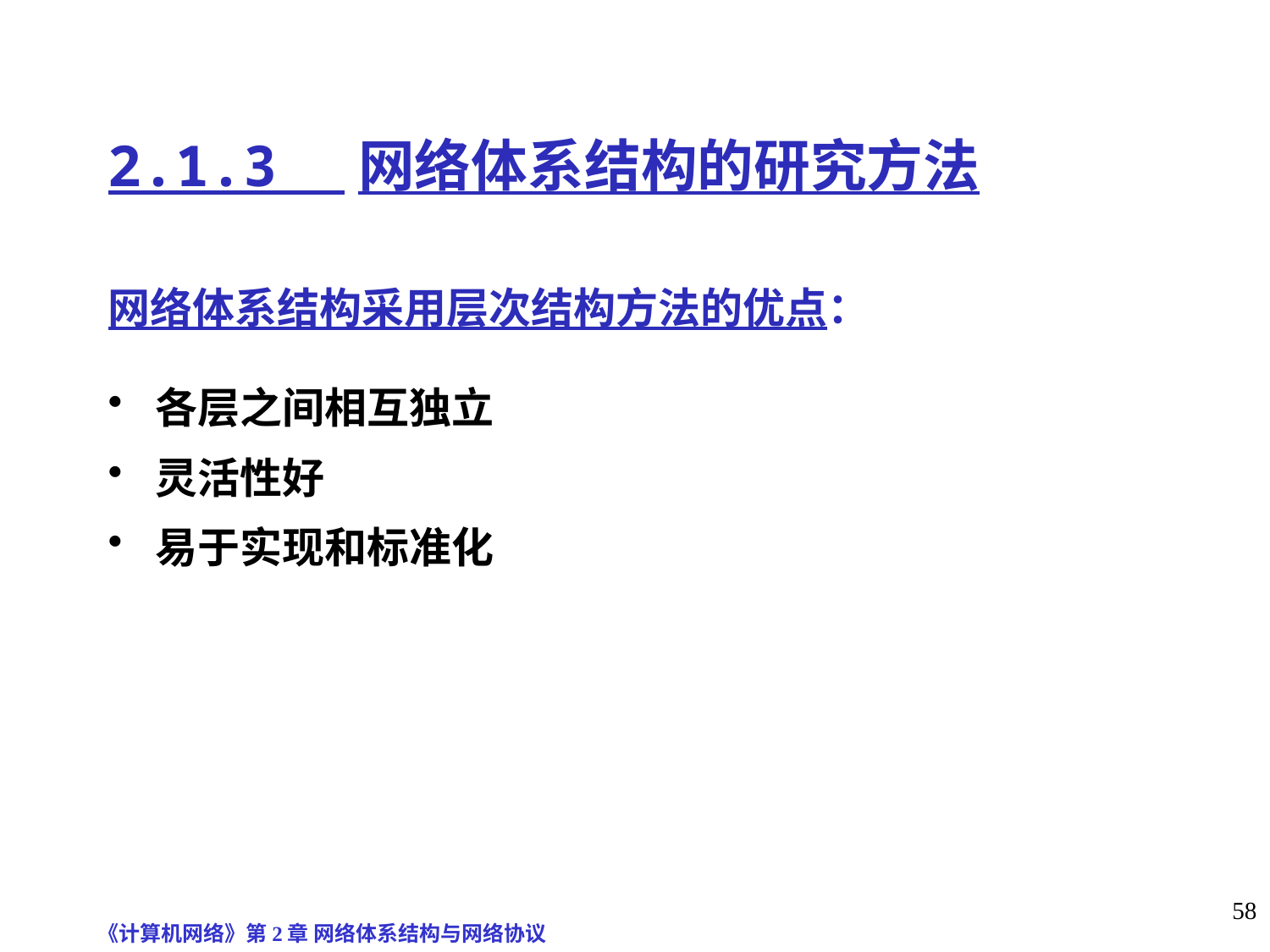

# 2.1.3  网络体系结构的研究方法
网络体系结构采用层次结构方法的优点：

各层之间相互独立
灵活性好
易于实现和标准化

《计算机网络》第2章 网络体系结构与网络协议
58